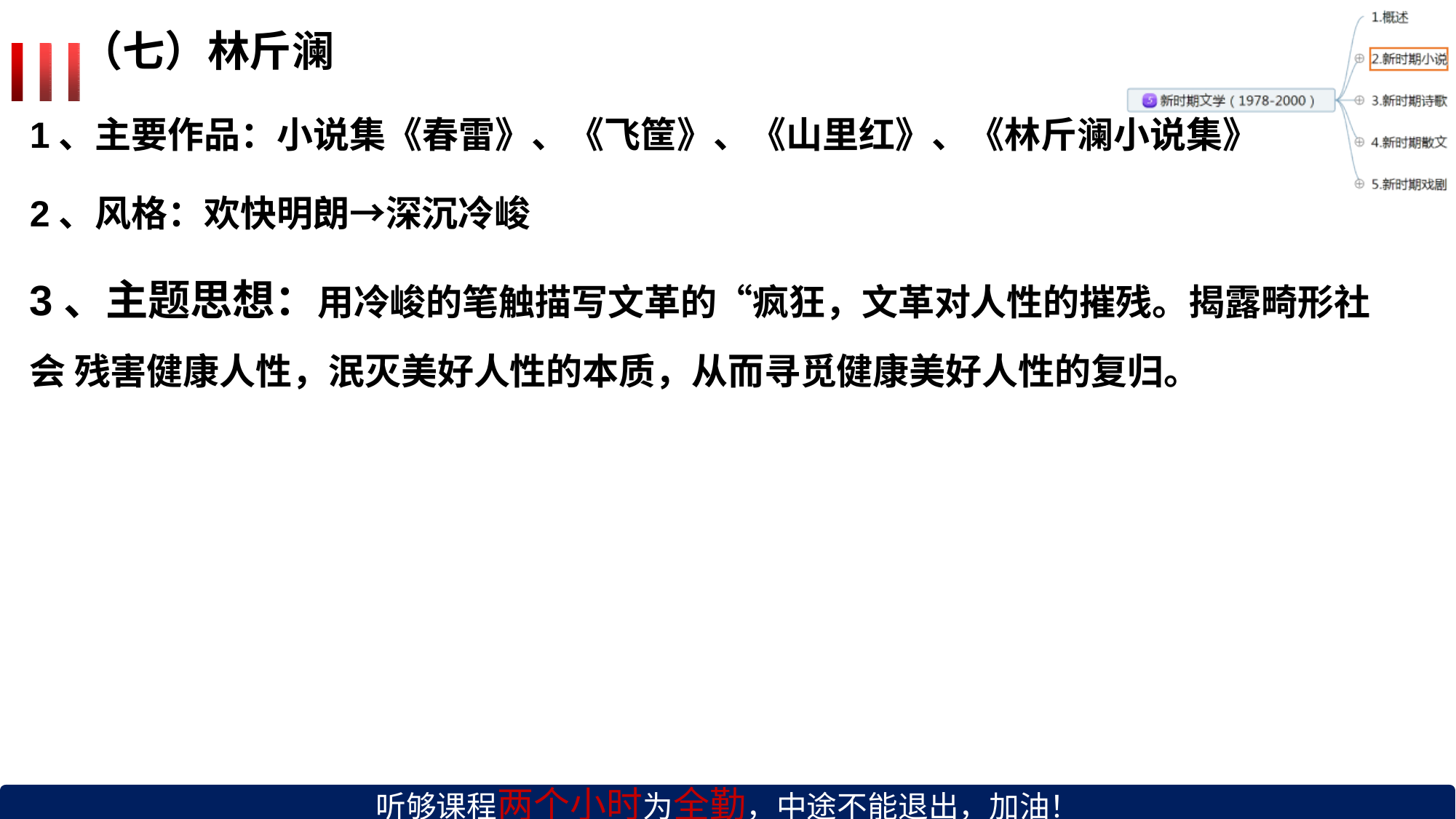

# （七）林斤澜

1、主要作品：小说集《春雷》、《飞筐》、《山里红》、《林斤澜小说集》
2、风格：欢快明朗→深沉冷峻
3、主题思想：用冷峻的笔触描写文革的“疯狂，文革对人性的摧残。揭露畸形社会 残害健康人性，泯灭美好人性的本质，从而寻觅健康美好人性的复归。

听够课程两个小时为全勤，中途不能退出，加油！